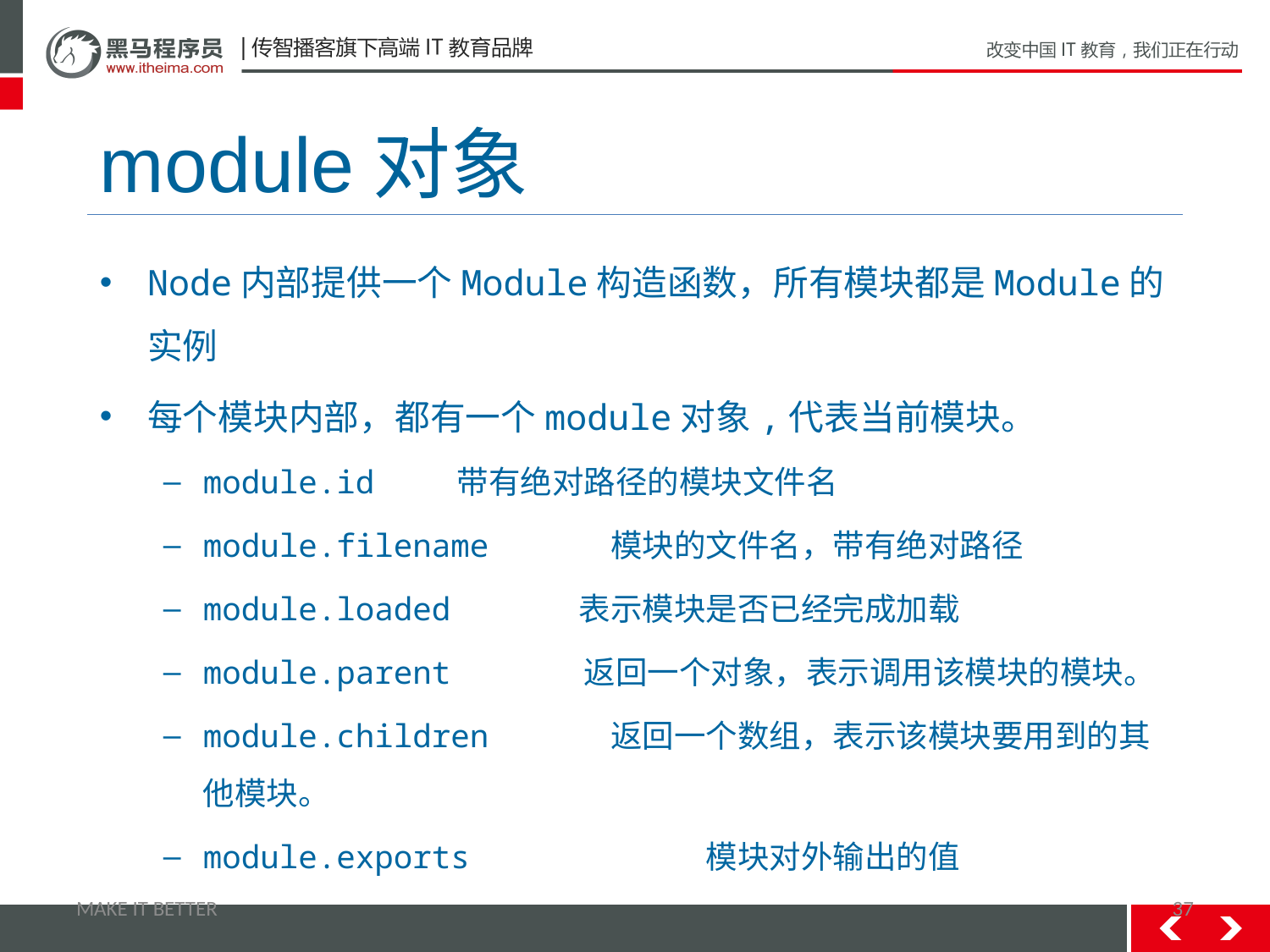

# module对象
Node内部提供一个Module构造函数，所有模块都是Module的实例
每个模块内部，都有一个module对象,代表当前模块。
module.id	带有绝对路径的模块文件名
module.filename      模块的文件名，带有绝对路径
module.loaded	      表示模块是否已经完成加载
module.parent		返回一个对象，表示调用该模块的模块。
module.children      返回一个数组，表示该模块要用到的其他模块。
module.exports	      模块对外输出的值
MAKE IT BETTER
37